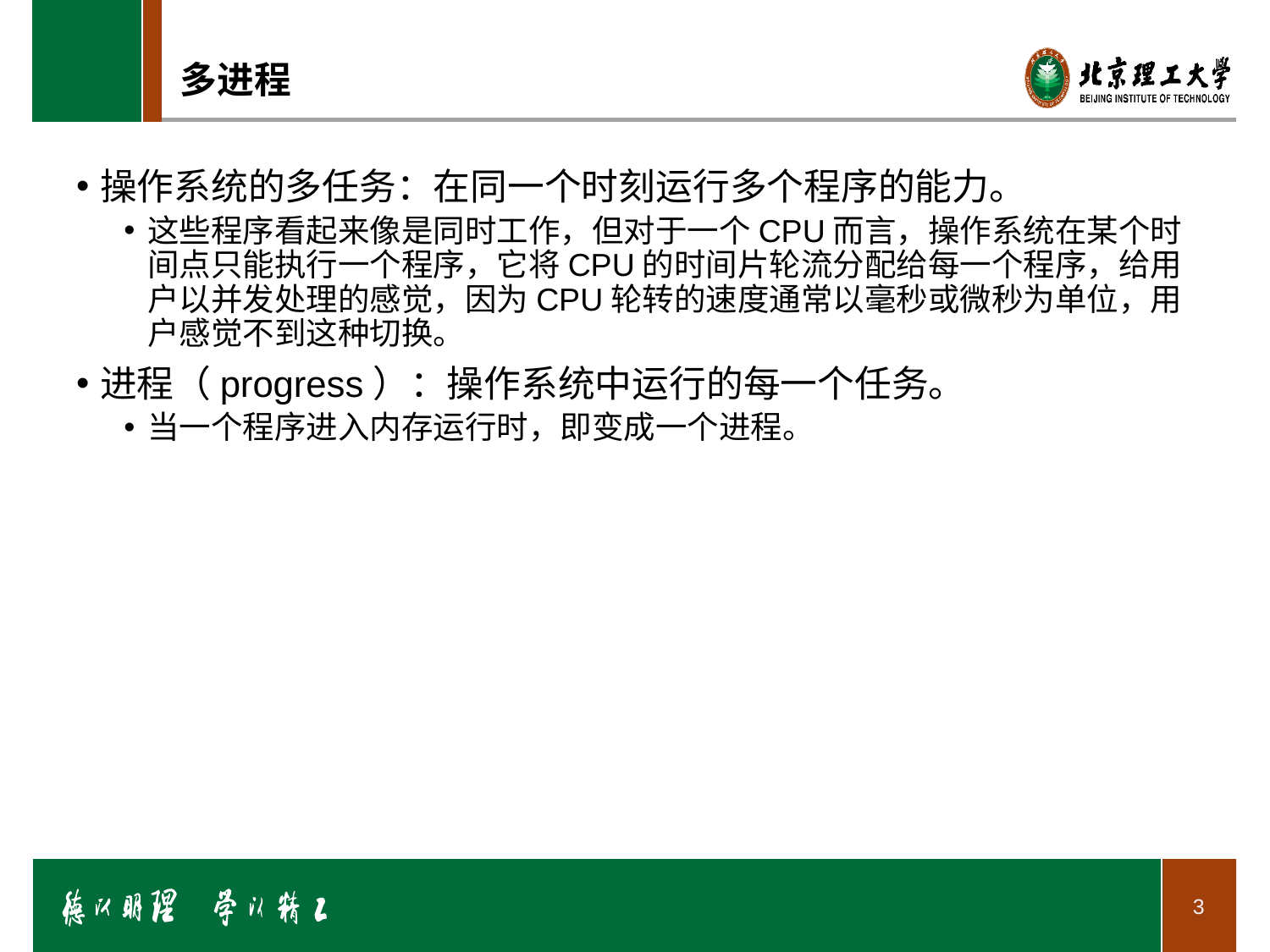

# 多进程
操作系统的多任务：在同一个时刻运行多个程序的能力。
这些程序看起来像是同时工作，但对于一个CPU而言，操作系统在某个时间点只能执行一个程序，它将CPU的时间片轮流分配给每一个程序，给用户以并发处理的感觉，因为CPU轮转的速度通常以毫秒或微秒为单位，用户感觉不到这种切换。
进程（progress）：操作系统中运行的每一个任务。
当一个程序进入内存运行时，即变成一个进程。